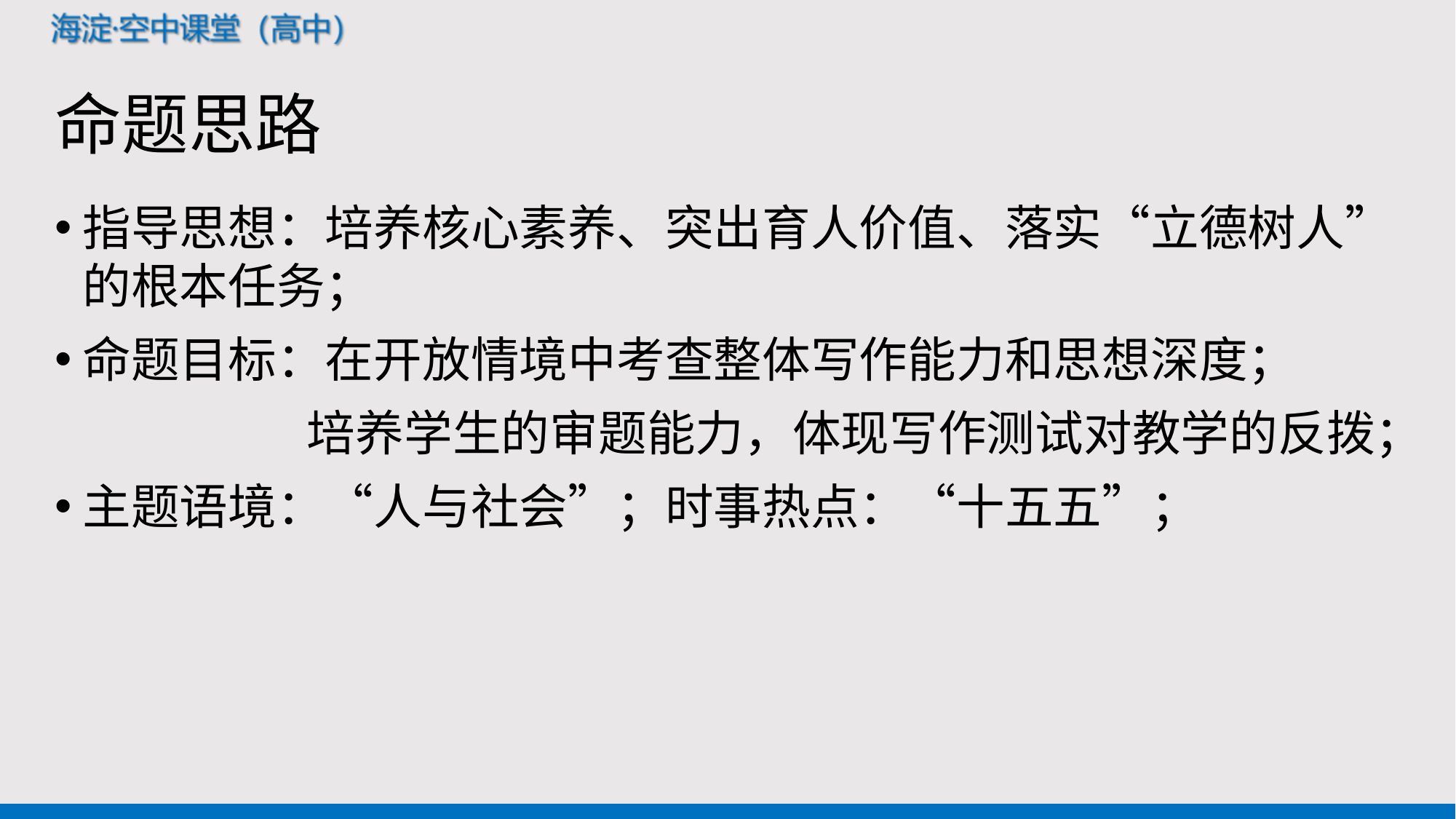

命题思路
指导思想：培养核心素养、突出育人价值、落实“立德树人”的根本任务；
命题目标：在开放情境中考查整体写作能力和思想深度；
		  培养学生的审题能力，体现写作测试对教学的反拨；
主题语境：“人与社会”；时事热点：“十五五”；